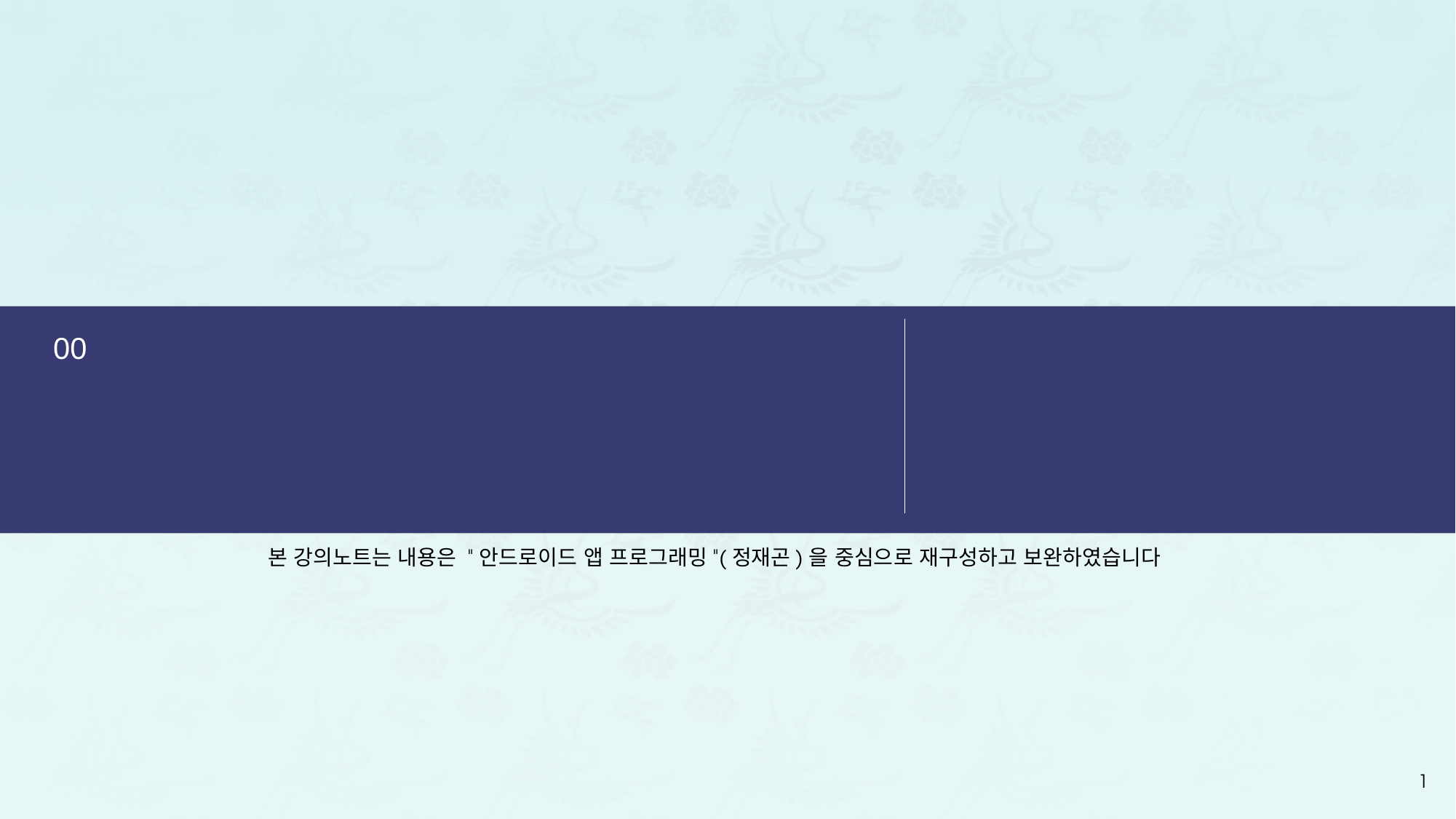

00
Getting Started
본 강의노트는 내용은 "안드로이드 앱 프로그래밍"(정재곤)을 중심으로 재구성하고 보완하였습니다
1